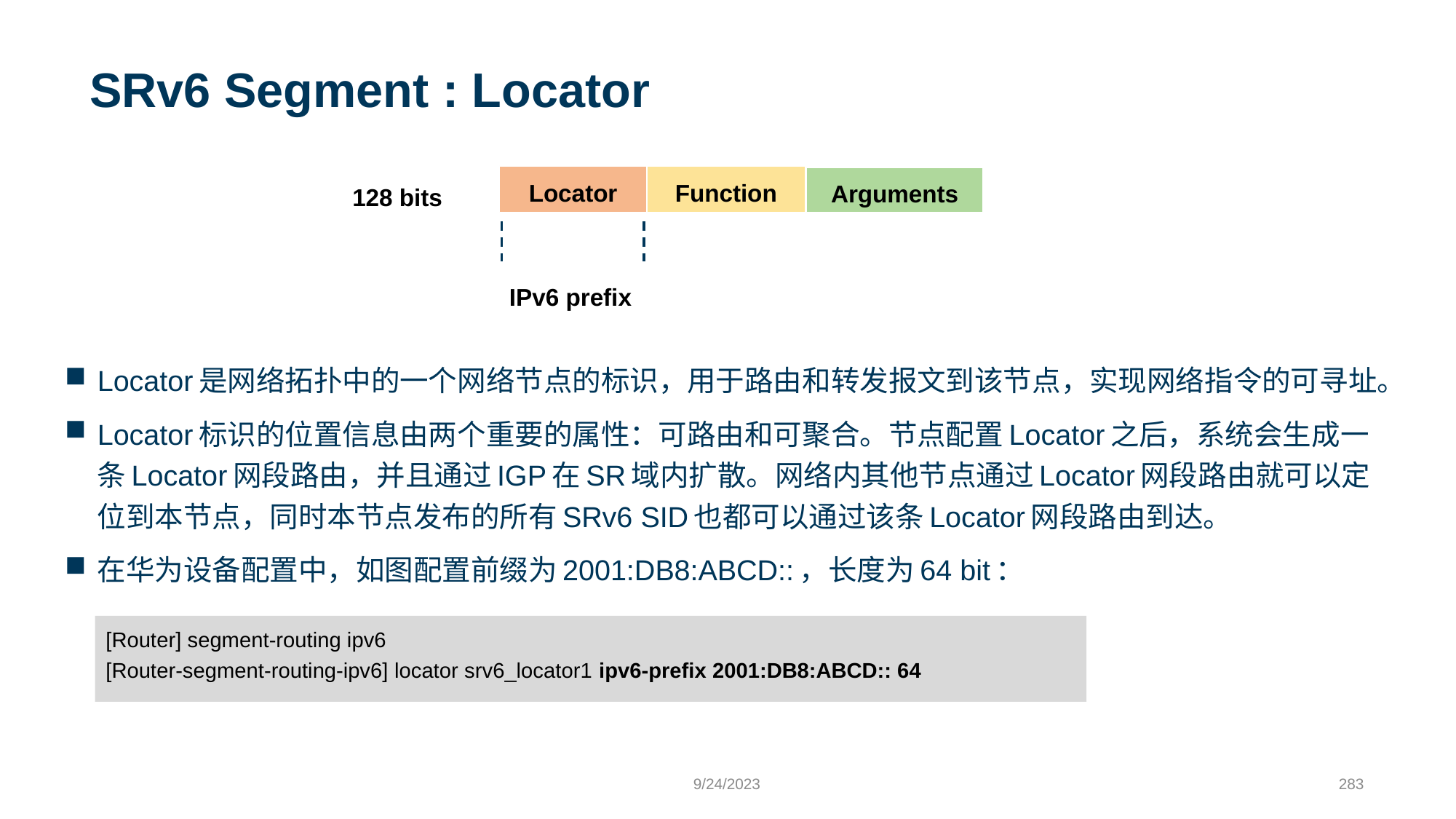

# SRv6 Segment : Locator

Locator
Function
Arguments
128 bits
IPv6 prefix
Locator是网络拓扑中的一个网络节点的标识，用于路由和转发报文到该节点，实现网络指令的可寻址。
Locator标识的位置信息由两个重要的属性：可路由和可聚合。节点配置Locator之后，系统会生成一条Locator网段路由，并且通过IGP在SR域内扩散。网络内其他节点通过Locator网段路由就可以定位到本节点，同时本节点发布的所有SRv6 SID也都可以通过该条Locator网段路由到达。
在华为设备配置中，如图配置前缀为2001:DB8:ABCD::，长度为64 bit：

[Router] segment-routing ipv6
[Router-segment-routing-ipv6] locator srv6_locator1 ipv6-prefix 2001:DB8:ABCD:: 64

9/24/2023
283